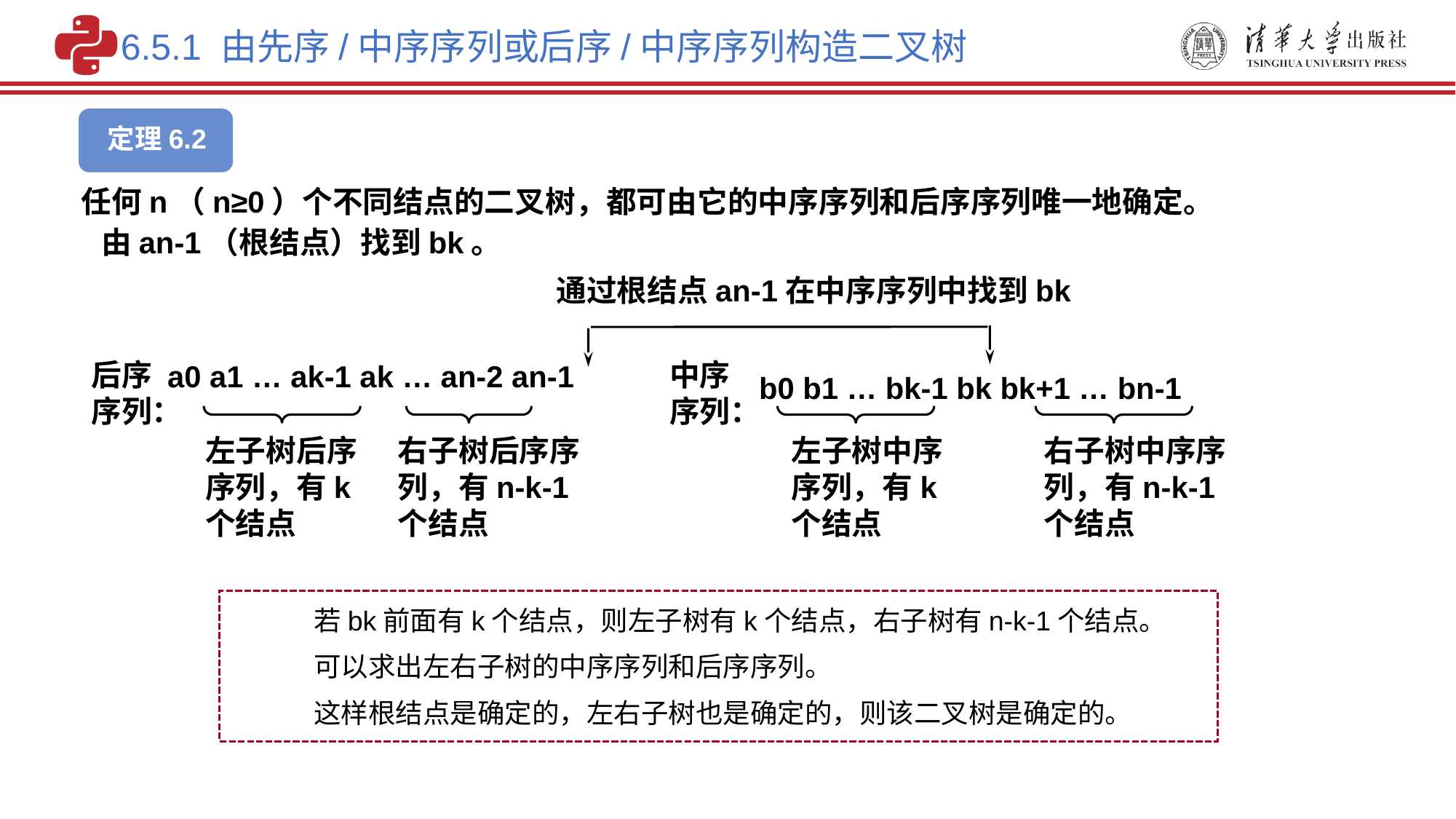

6.5.1 由先序/中序序列或后序/中序序列构造二叉树

定理6.2
任何n（n≥0）个不同结点的二叉树，都可由它的中序序列和后序序列唯一地确定。
由an-1（根结点）找到bk。

通过根结点an-1在中序序列中找到bk

后序
序列：
中序
序列：
a0 a1 … ak-1 ak … an-2 an-1

b0 b1 … bk-1 bk bk+1 … bn-1
左子树后序序列，有k个结点
右子树后序序列，有n-k-1个结点
左子树中序序列，有k个结点
右子树中序序列，有n-k-1个结点

若bk前面有k个结点，则左子树有k个结点，右子树有n-k-1个结点。
可以求出左右子树的中序序列和后序序列。
这样根结点是确定的，左右子树也是确定的，则该二叉树是确定的。